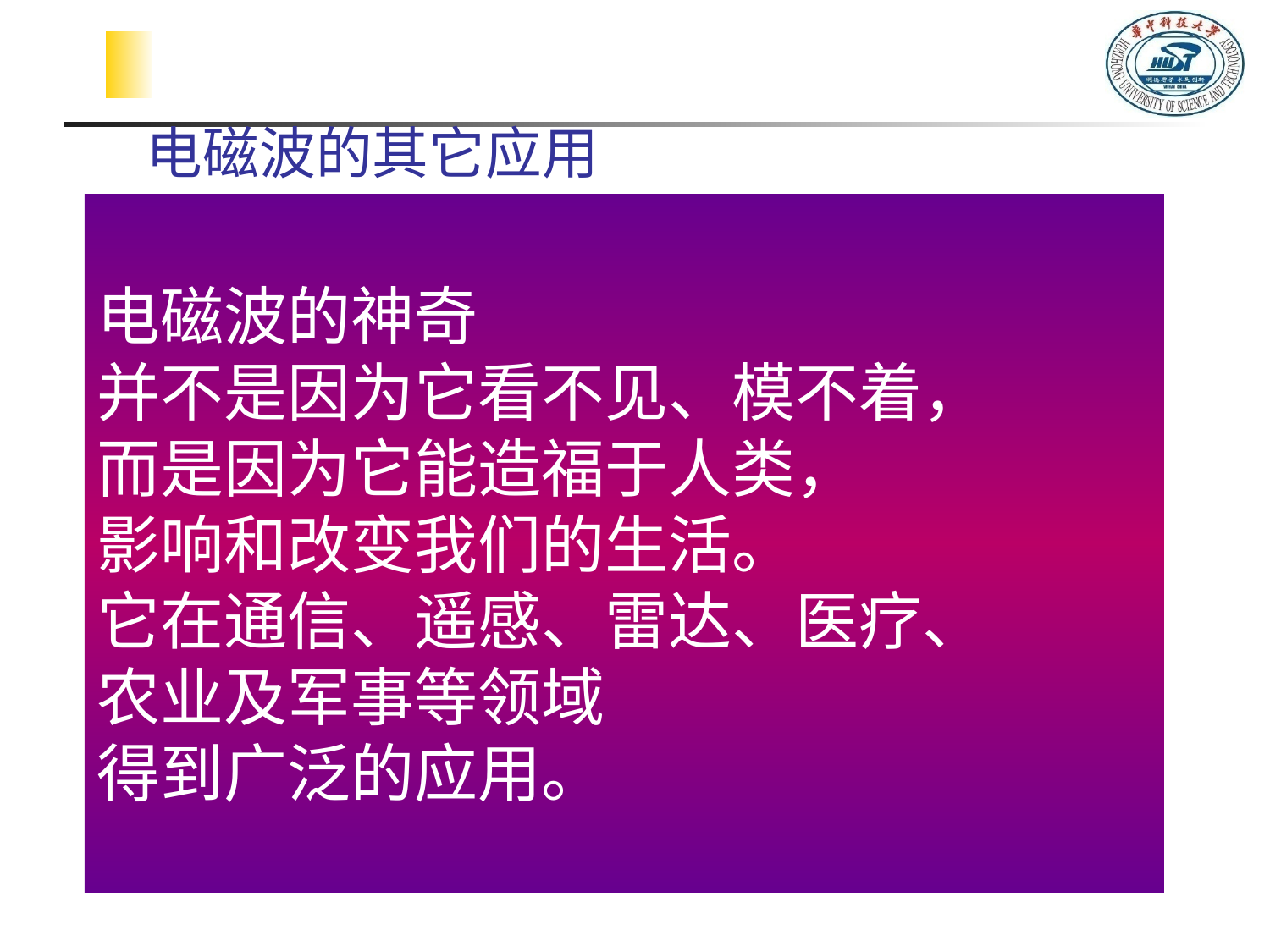

电磁波的其它应用

电磁波的神奇
并不是因为它看不见、模不着，
而是因为它能造福于人类，
影响和改变我们的生活。
它在通信、遥感、雷达、医疗、
农业及军事等领域
得到广泛的应用。